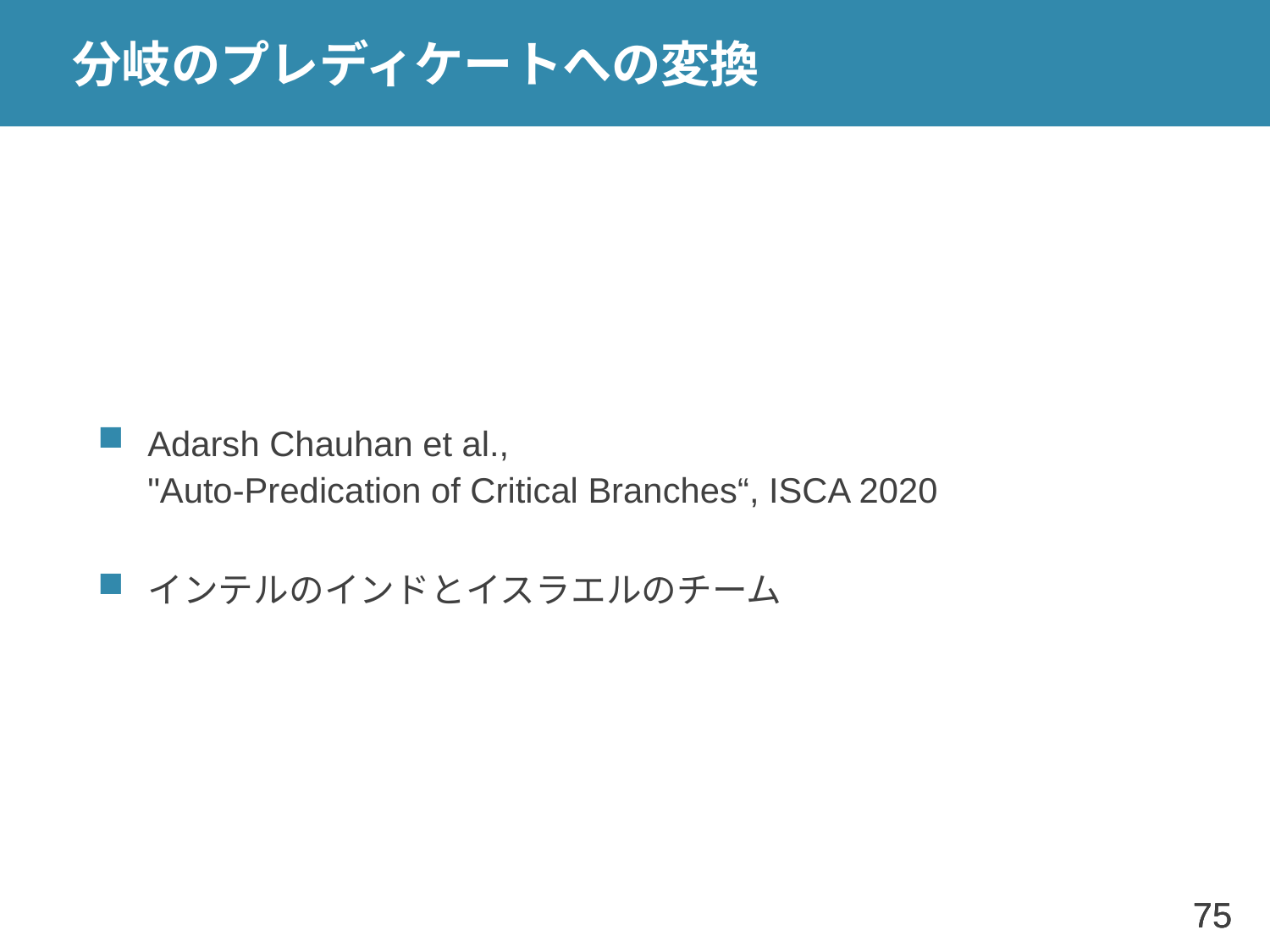

# 分岐のプレディケートへの変換
Adarsh Chauhan et al.,
"Auto-Predication of Critical Branches“, ISCA 2020
インテルのインドとイスラエルのチーム